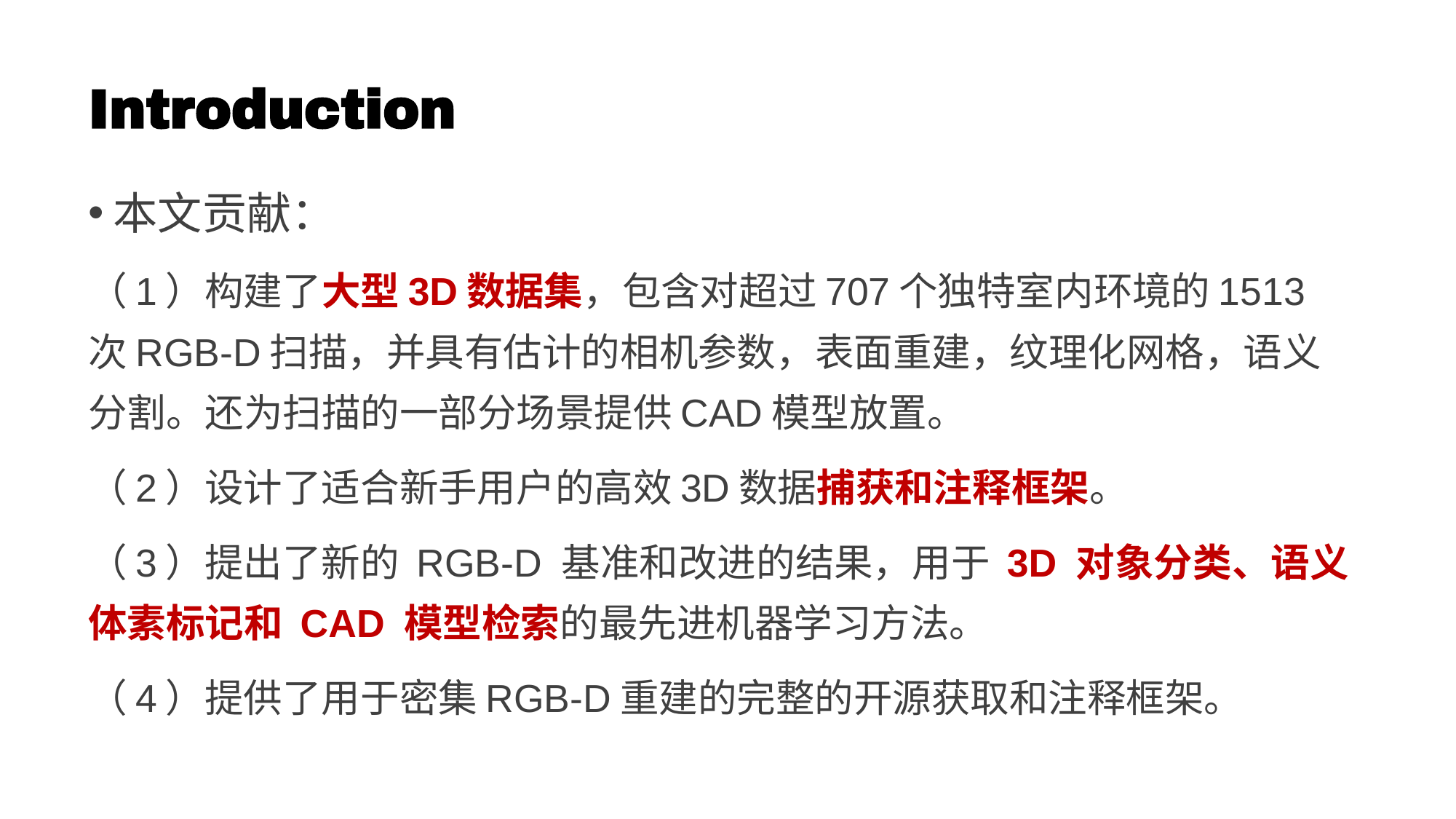

# Introduction
本文贡献：
（1）构建了大型3D数据集，包含对超过707个独特室内环境的1513 次RGB-D扫描，并具有估计的相机参数，表面重建，纹理化网格，语义分割。还为扫描的一部分场景提供CAD模型放置。
（2）设计了适合新手用户的高效3D数据捕获和注释框架。
（3）提出了新的 RGB-D 基准和改进的结果，用于 3D 对象分类、语义体素标记和 CAD 模型检索的最先进机器学习方法。
（4）提供了用于密集RGB-D重建的完整的开源获取和注释框架。